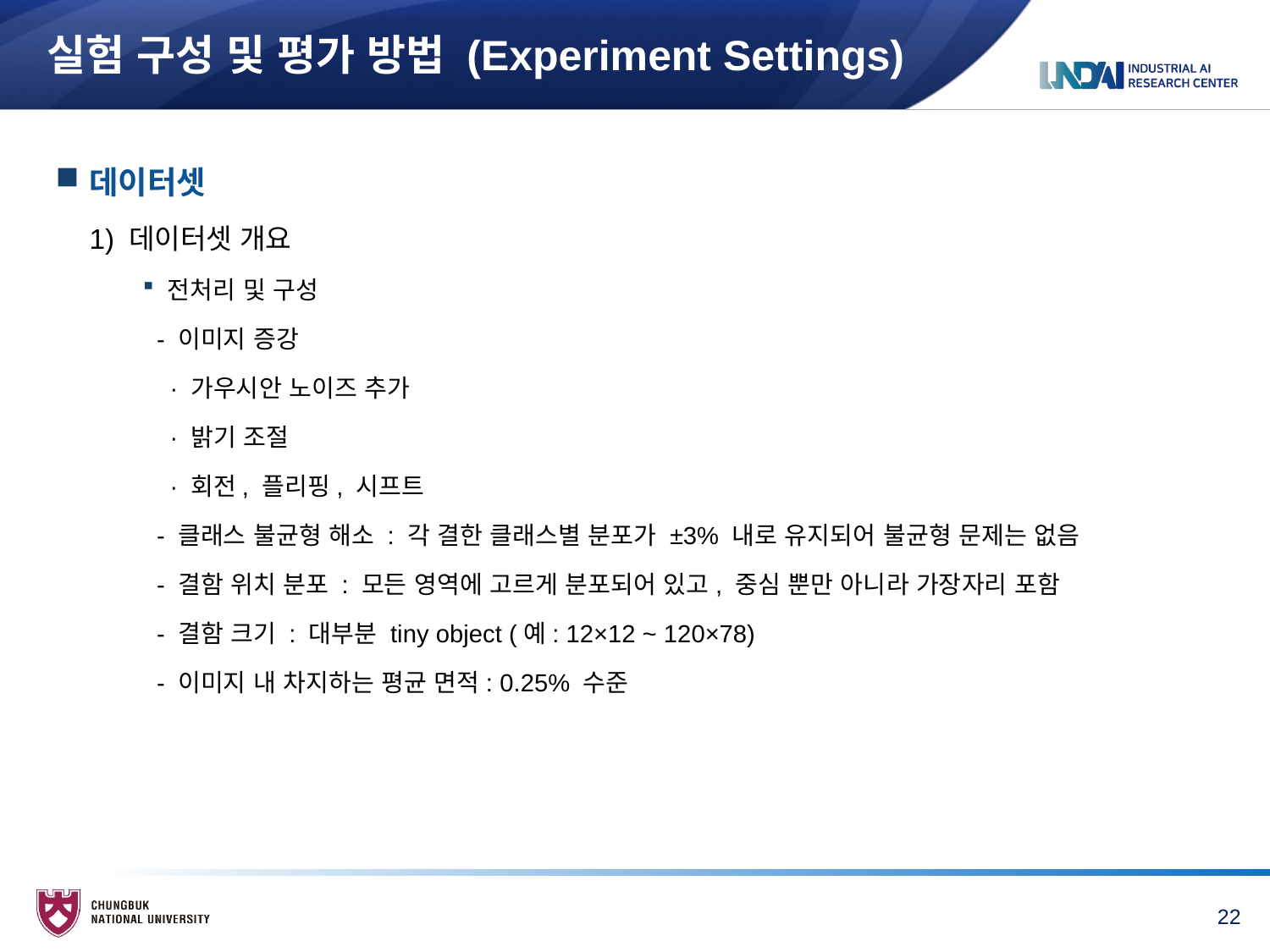

# 실험 구성 및 평가 방법 (Experiment Settings)
데이터셋
1) 데이터셋 개요
전처리 및 구성
  - 이미지 증강
    ∙ 가우시안 노이즈 추가
    ∙ 밝기 조절
    ∙ 회전, 플리핑, 시프트
  - 클래스 불균형 해소 : 각 결한 클래스별 분포가 ±3% 내로 유지되어 불균형 문제는 없음
  - 결함 위치 분포 : 모든 영역에 고르게 분포되어 있고, 중심 뿐만 아니라 가장자리 포함
  - 결함 크기 : 대부분 tiny object (예: 12×12 ~ 120×78)
  - 이미지 내 차지하는 평균 면적: 0.25% 수준